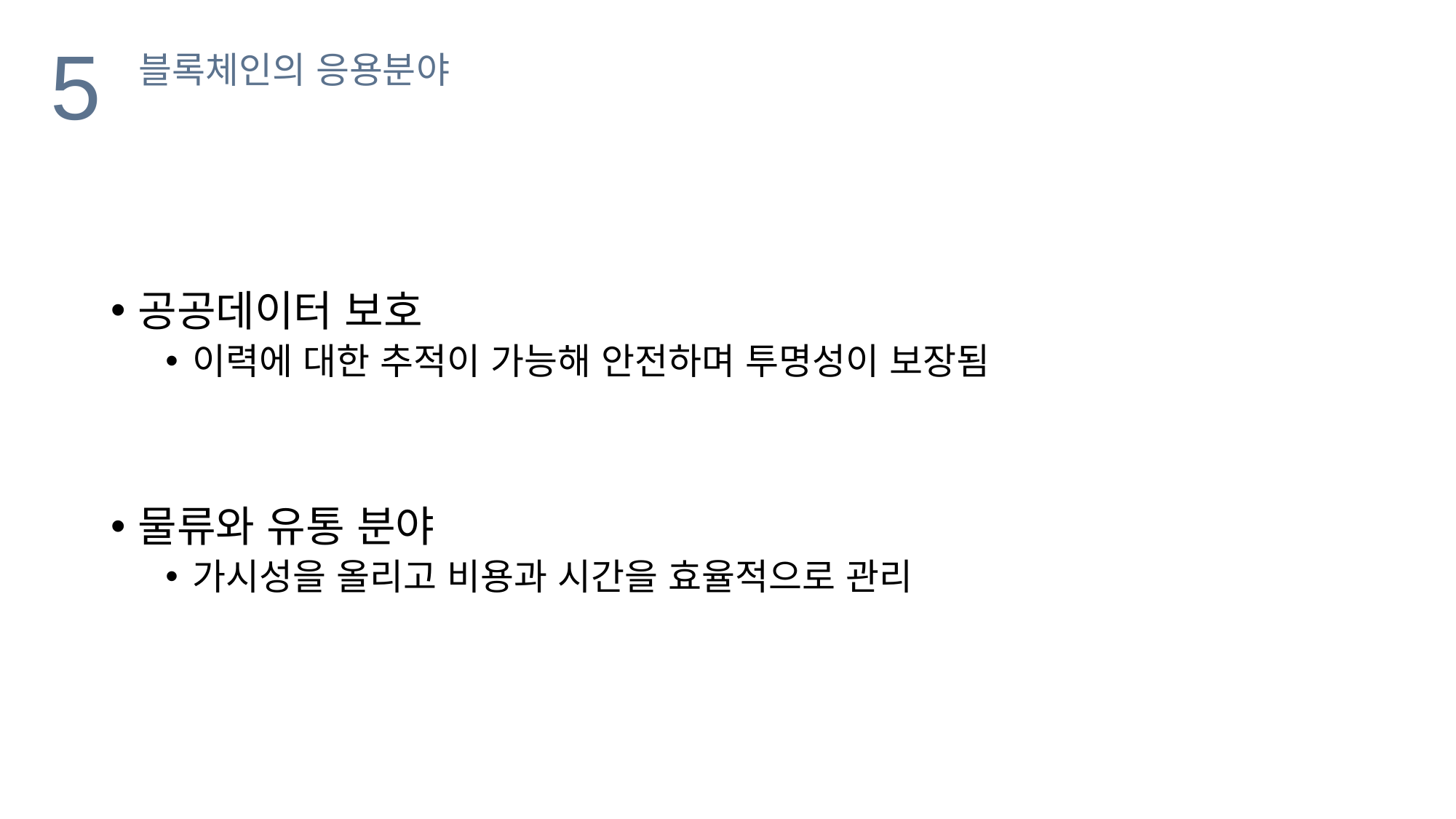

5
블록체인의 응용분야

공공데이터 보호
이력에 대한 추적이 가능해 안전하며 투명성이 보장됨

물류와 유통 분야
가시성을 올리고 비용과 시간을 효율적으로 관리